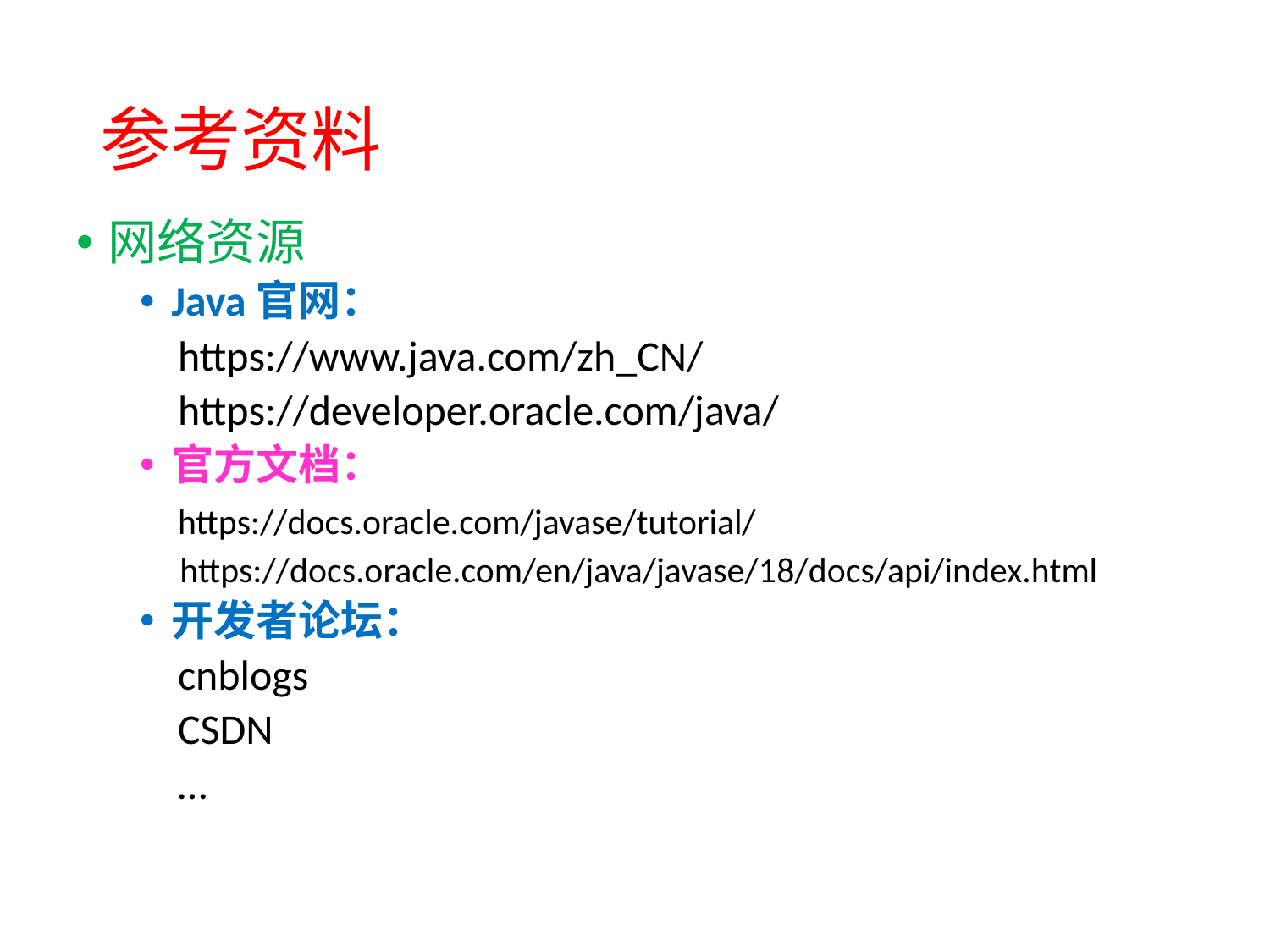

# 参考资料
网络资源
Java官网：
    https://www.java.com/zh_CN/
    https://developer.oracle.com/java/
官方文档：
    https://docs.oracle.com/javase/tutorial/
     https://docs.oracle.com/en/java/javase/18/docs/api/index.html
开发者论坛：
    cnblogs
    CSDN
    …